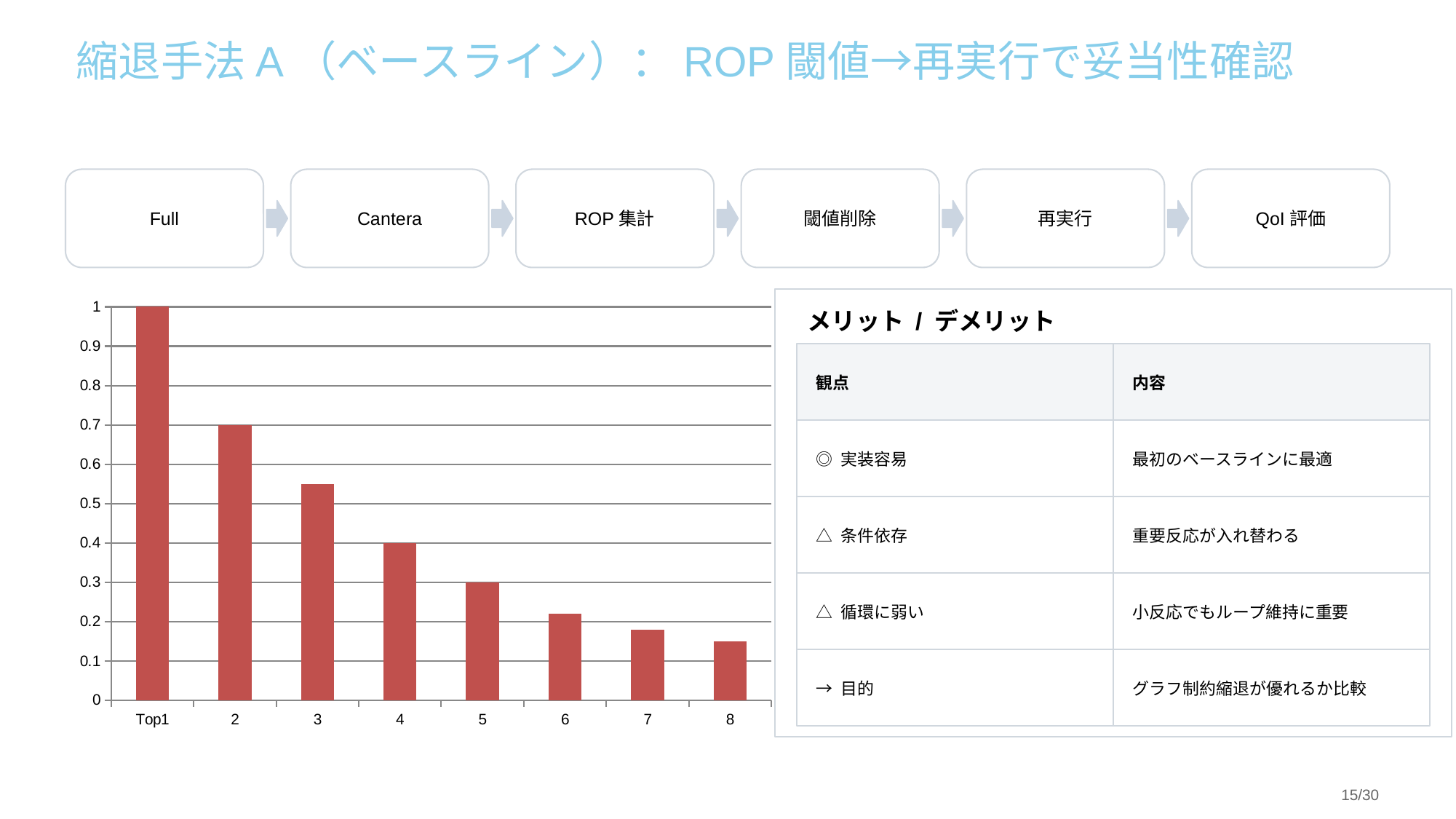

縮退手法A（ベースライン）：ROP閾値→再実行で妥当性確認

Full
Cantera
ROP集計
閾値削除
再実行
QoI評価

### Chart

| Category | ROP |
|---|---|
| Top1 | 1.0 |
| 2 | 0.7 |
| 3 | 0.55 |
| 4 | 0.4 |
| 5 | 0.3 |
| 6 | 0.22 |
| 7 | 0.18 |
| 8 | 0.15 |
メリット / デメリット

観点
内容

◎ 実装容易
最初のベースラインに最適

△ 条件依存
重要反応が入れ替わる

△ 循環に弱い
小反応でもループ維持に重要

→ 目的
グラフ制約縮退が優れるか比較
15/30